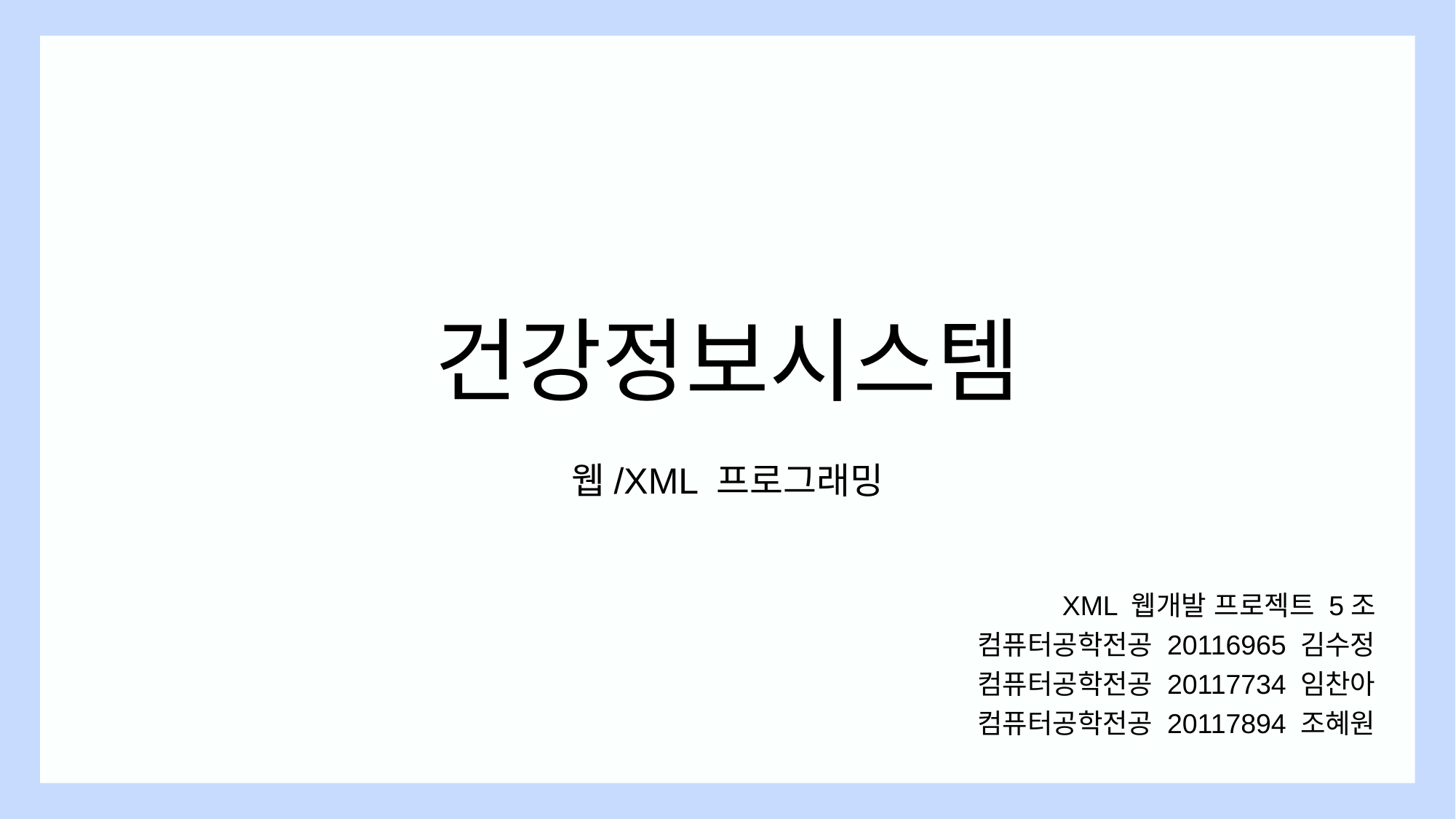

# 건강정보시스템
웹/XML 프로그래밍
 XML 웹개발 프로젝트 5조
컴퓨터공학전공 20116965 김수정
컴퓨터공학전공 20117734 임찬아
컴퓨터공학전공 20117894 조혜원